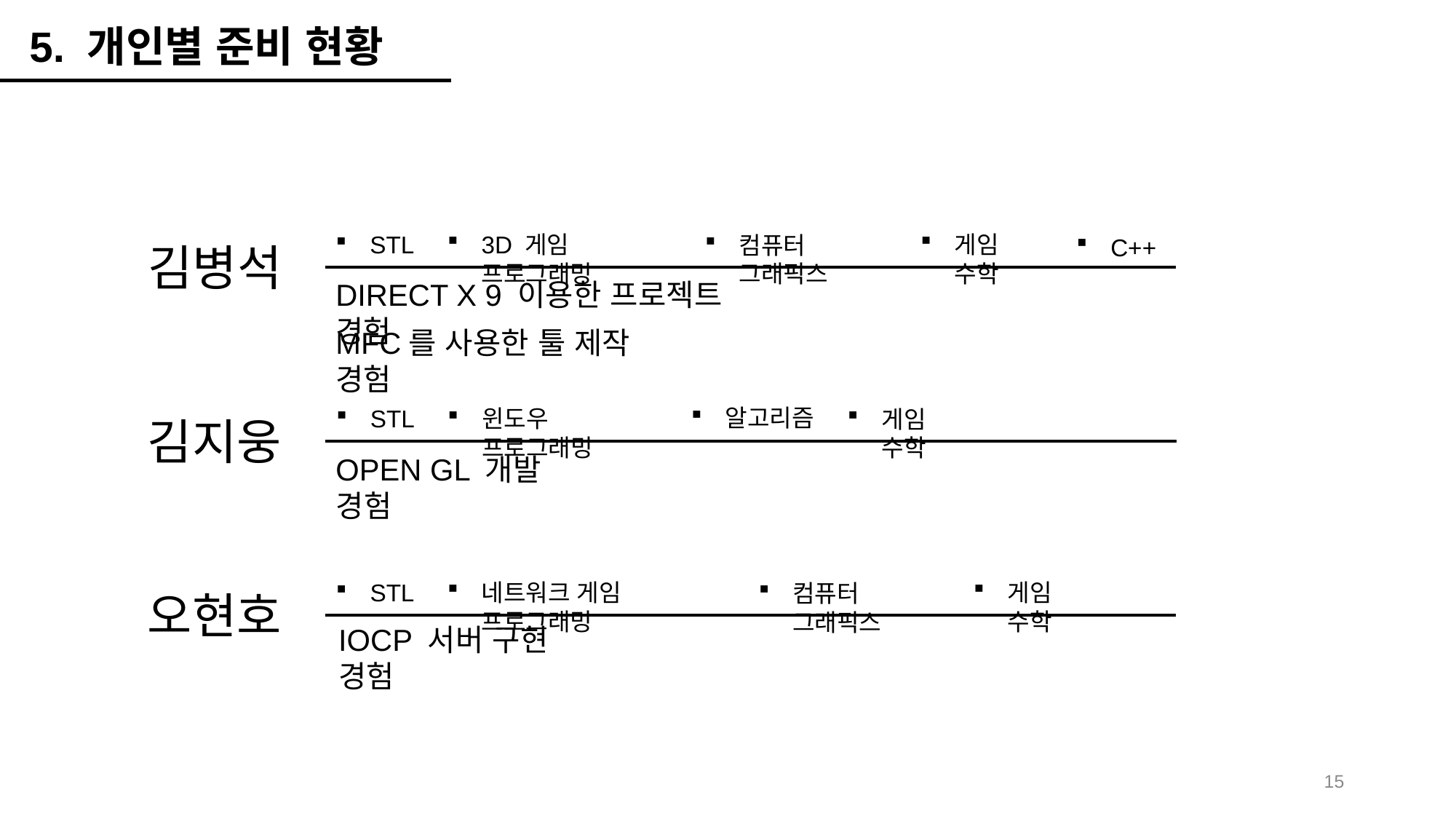

5. 개인별 준비 현황
3D 게임 프로그래밍
C++
게임 수학
STL
컴퓨터 그래픽스
김병석
DIRECT X 9 이용한 프로젝트 경험
MFC를 사용한 툴 제작 경험
알고리즘
윈도우 프로그래밍
STL
게임 수학
김지웅
OPEN GL 개발 경험
네트워크 게임 프로그래밍
게임 수학
STL
컴퓨터 그래픽스
오현호
IOCP 서버 구현 경험
15